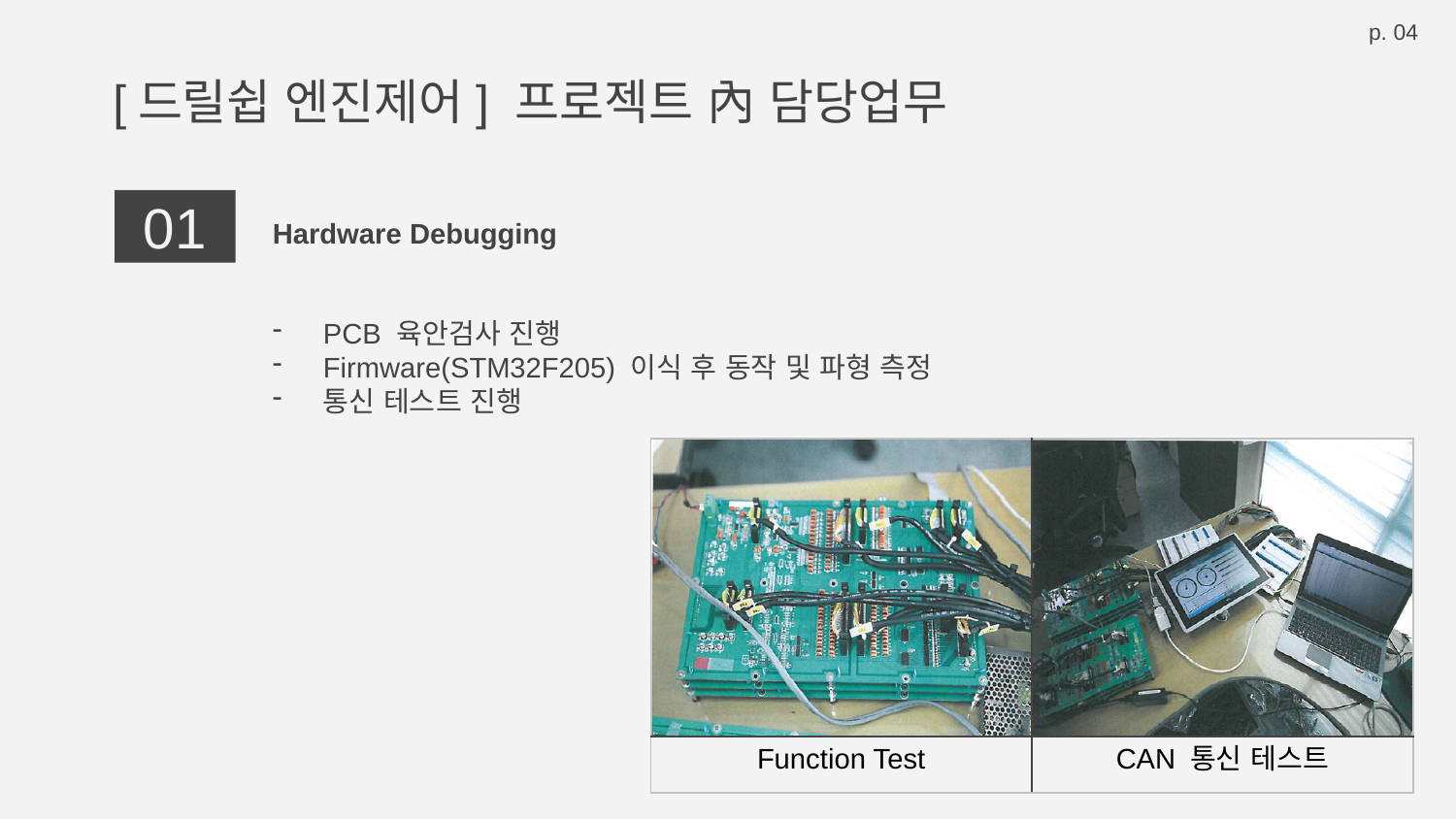

p. 04
# [드릴쉽 엔진제어] 프로젝트 內 담당업무
01
Hardware Debugging
PCB 육안검사 진행
Firmware(STM32F205) 이식 후 동작 및 파형 측정
통신 테스트 진행
|  |  |
| --- | --- |
| Function Test | CAN 통신 테스트 |